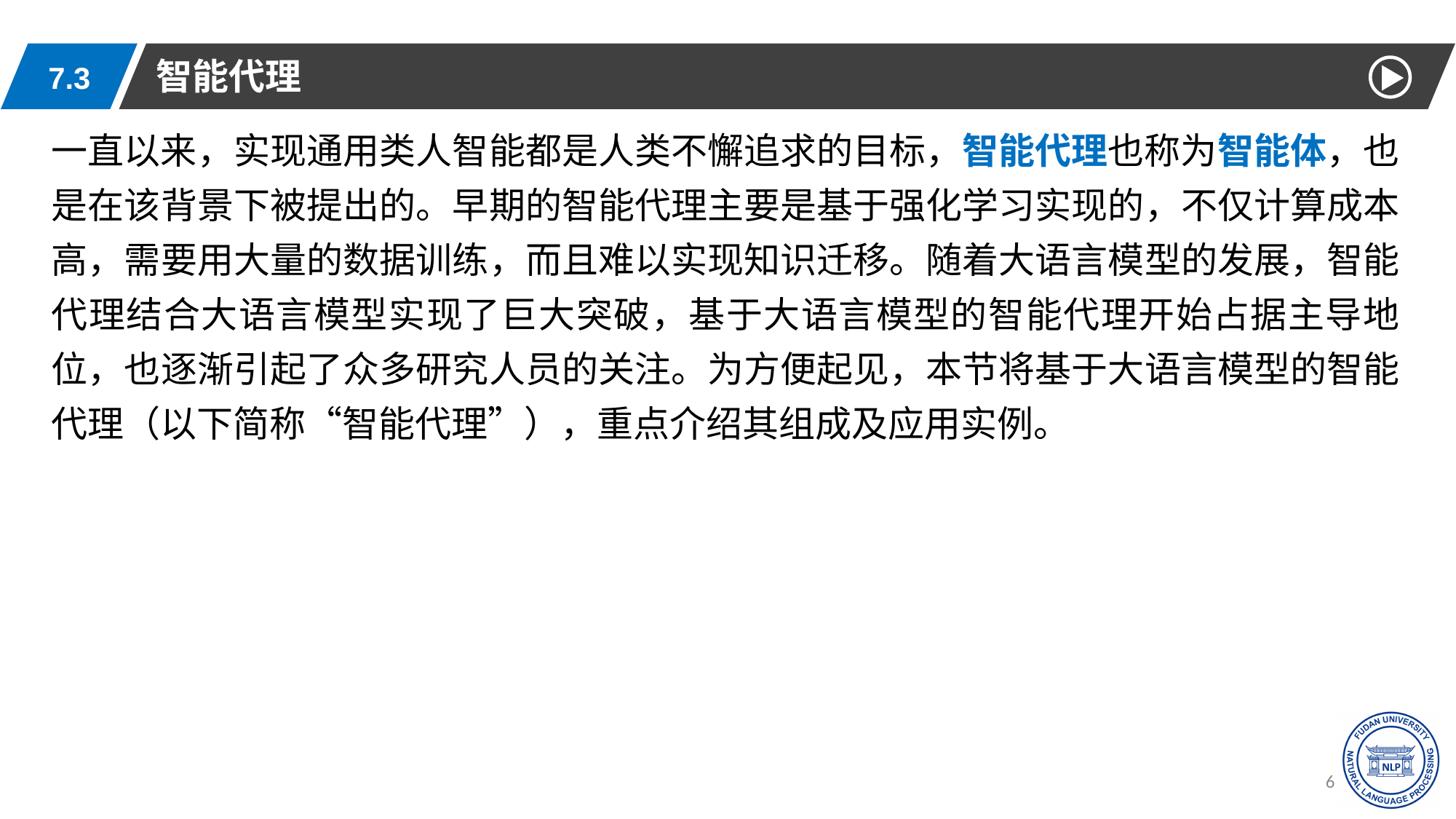

智能代理
7.3

一直以来，实现通用类人智能都是人类不懈追求的目标，智能代理也称为智能体，也是在该背景下被提出的。早期的智能代理主要是基于强化学习实现的，不仅计算成本高，需要用大量的数据训练，而且难以实现知识迁移。随着大语言模型的发展，智能代理结合大语言模型实现了巨大突破，基于大语言模型的智能代理开始占据主导地位，也逐渐引起了众多研究人员的关注。为方便起见，本节将基于大语言模型的智能代理（以下简称“智能代理”），重点介绍其组成及应用实例。
69